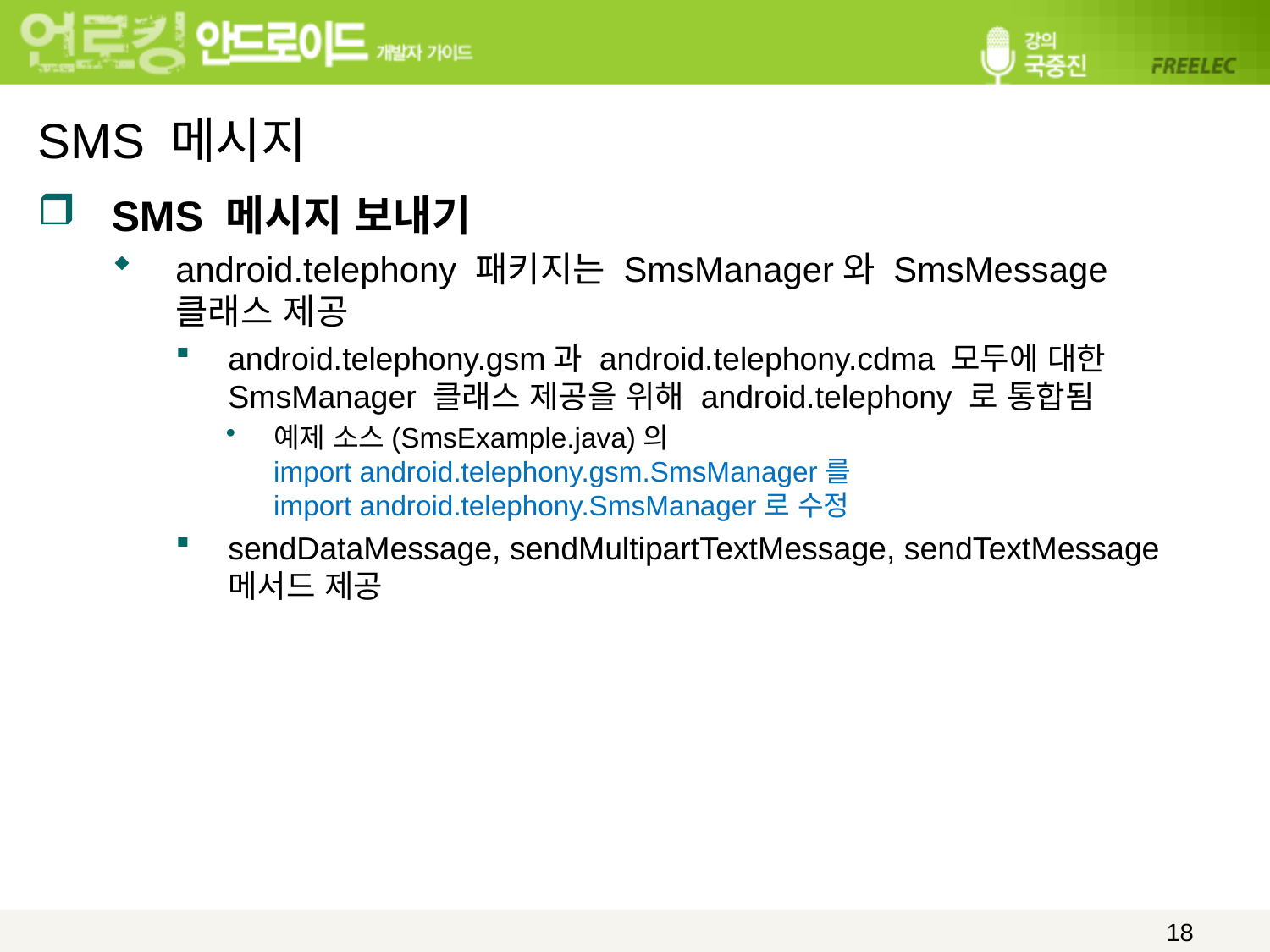

# SMS 메시지
SMS 메시지 보내기
android.telephony 패키지는 SmsManager와 SmsMessage 클래스 제공
android.telephony.gsm과 android.telephony.cdma 모두에 대한 SmsManager 클래스 제공을 위해 android.telephony 로 통합됨
예제 소스(SmsExample.java)의
import android.telephony.gsm.SmsManager를
import android.telephony.SmsManager로 수정
sendDataMessage, sendMultipartTextMessage, sendTextMessage 메서드 제공
18